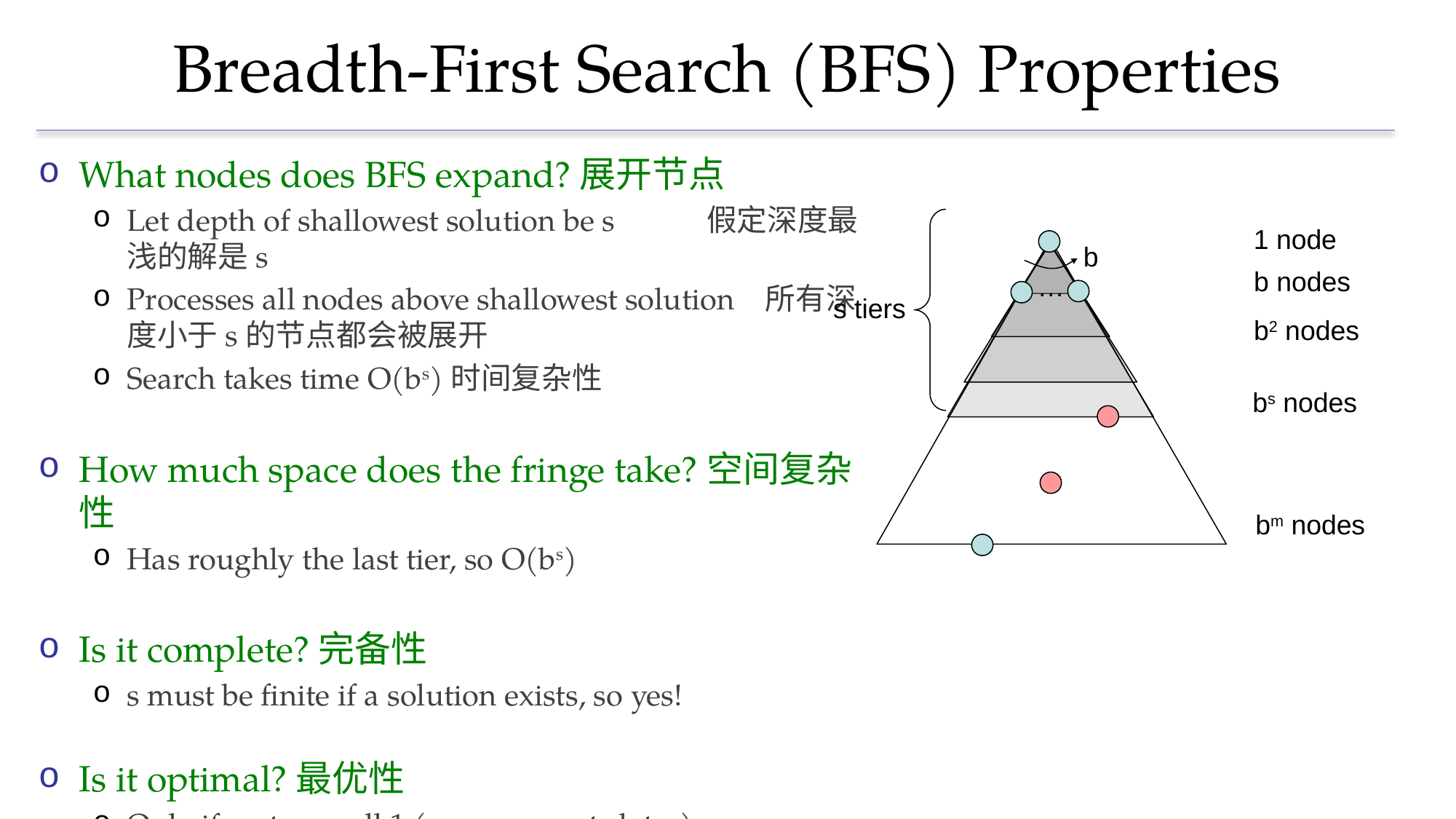

# Breadth-First Search (BFS) Properties
What nodes does BFS expand?展开节点
Let depth of shallowest solution be s           假定深度最浅的解是s
Processes all nodes above shallowest solution   所有深度小于s的节点都会被展开
Search takes time O(bs)时间复杂性

How much space does the fringe take?空间复杂性
Has roughly the last tier, so O(bs)

Is it complete?完备性
s must be finite if a solution exists, so yes!

Is it optimal?最优性
Only if costs are all 1 (more on costs later)

1 node

b

b nodes
…

s tiers
b2 nodes
bs nodes

bm nodes